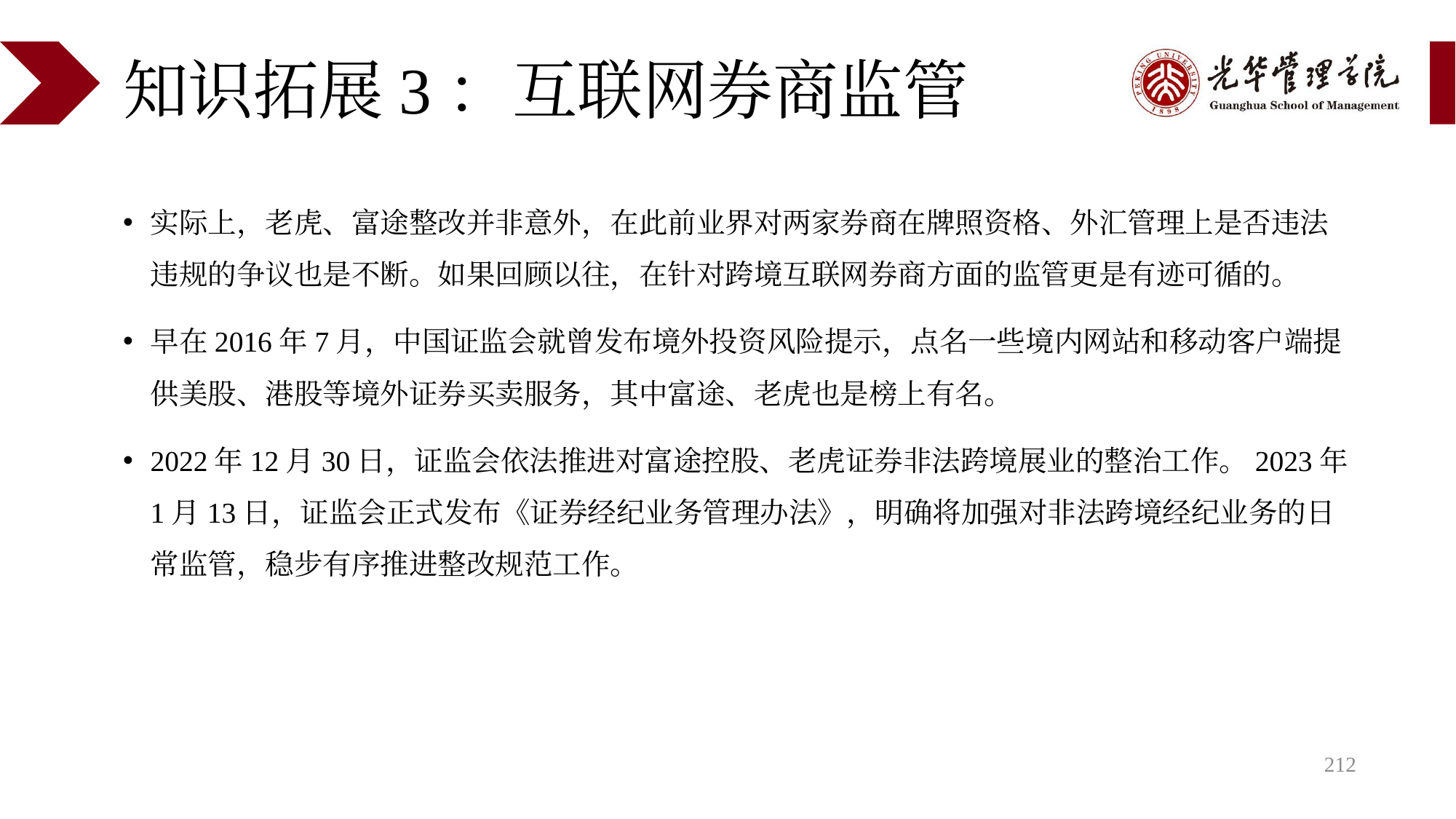

# 知识拓展3：互联网券商监管
实际上，老虎、富途整改并非意外，在此前业界对两家券商在牌照资格、外汇管理上是否违法违规的争议也是不断。如果回顾以往，在针对跨境互联网券商方面的监管更是有迹可循的。
早在2016年7月，中国证监会就曾发布境外投资风险提示，点名一些境内网站和移动客户端提供美股、港股等境外证券买卖服务，其中富途、老虎也是榜上有名。
2022年12月30日，证监会依法推进对富途控股、老虎证券非法跨境展业的整治工作。2023年1月13日，证监会正式发布《证券经纪业务管理办法》，明确将加强对非法跨境经纪业务的日常监管，稳步有序推进整改规范工作。

212